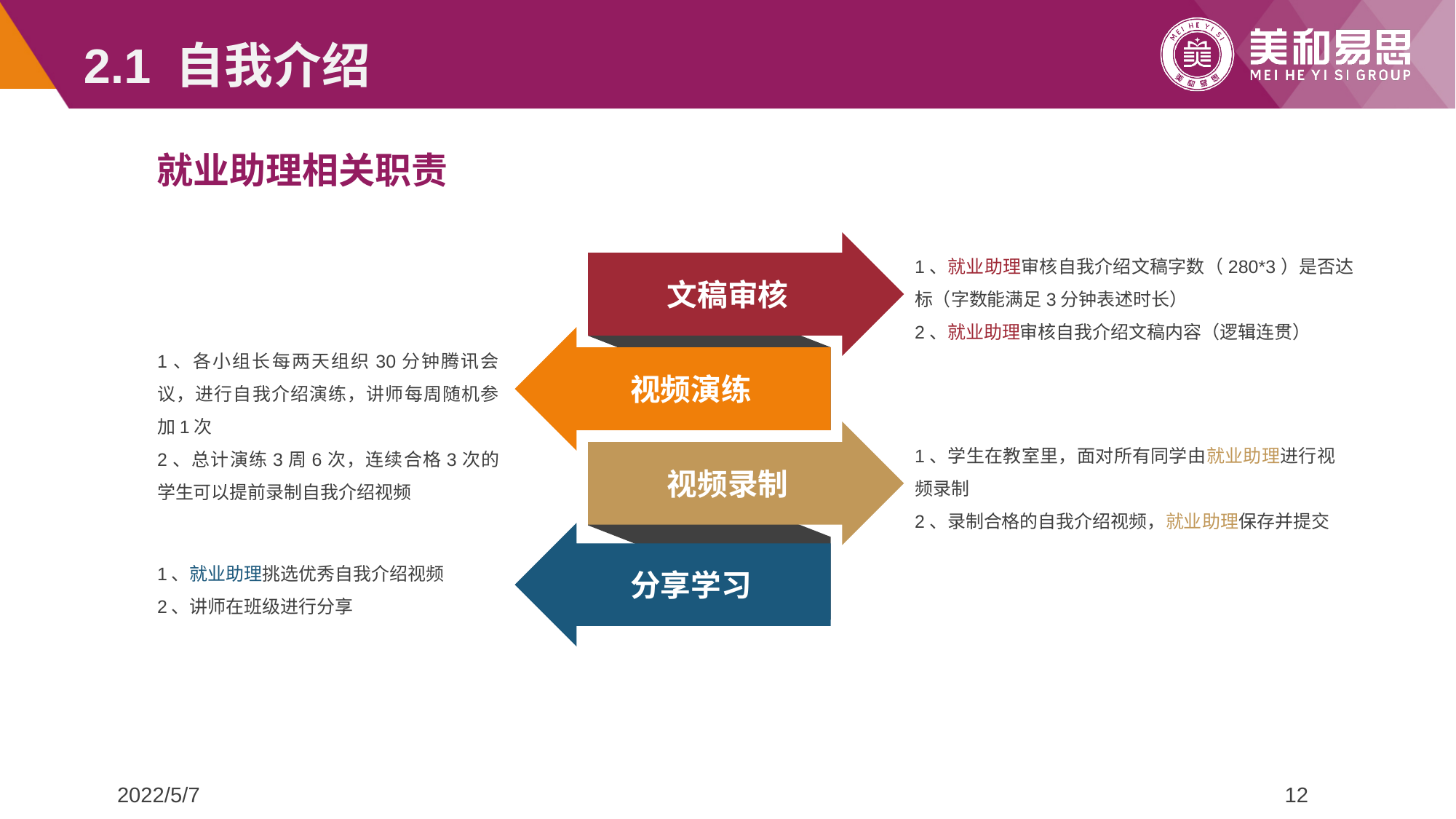

# 2.1 自我介绍
就业助理相关职责

1、就业助理审核自我介绍文稿字数（280*3）是否达标（字数能满足3分钟表述时长）
2、就业助理审核自我介绍文稿内容（逻辑连贯）
文稿审核

1、各小组长每两天组织30分钟腾讯会议，进行自我介绍演练，讲师每周随机参加1次
2、总计演练3周6次，连续合格3次的学生可以提前录制自我介绍视频
视频演练

1、学生在教室里，面对所有同学由就业助理进行视频录制
2、录制合格的自我介绍视频，就业助理保存并提交
视频录制

1、就业助理挑选优秀自我介绍视频
2、讲师在班级进行分享
分享学习
2022/5/7
12